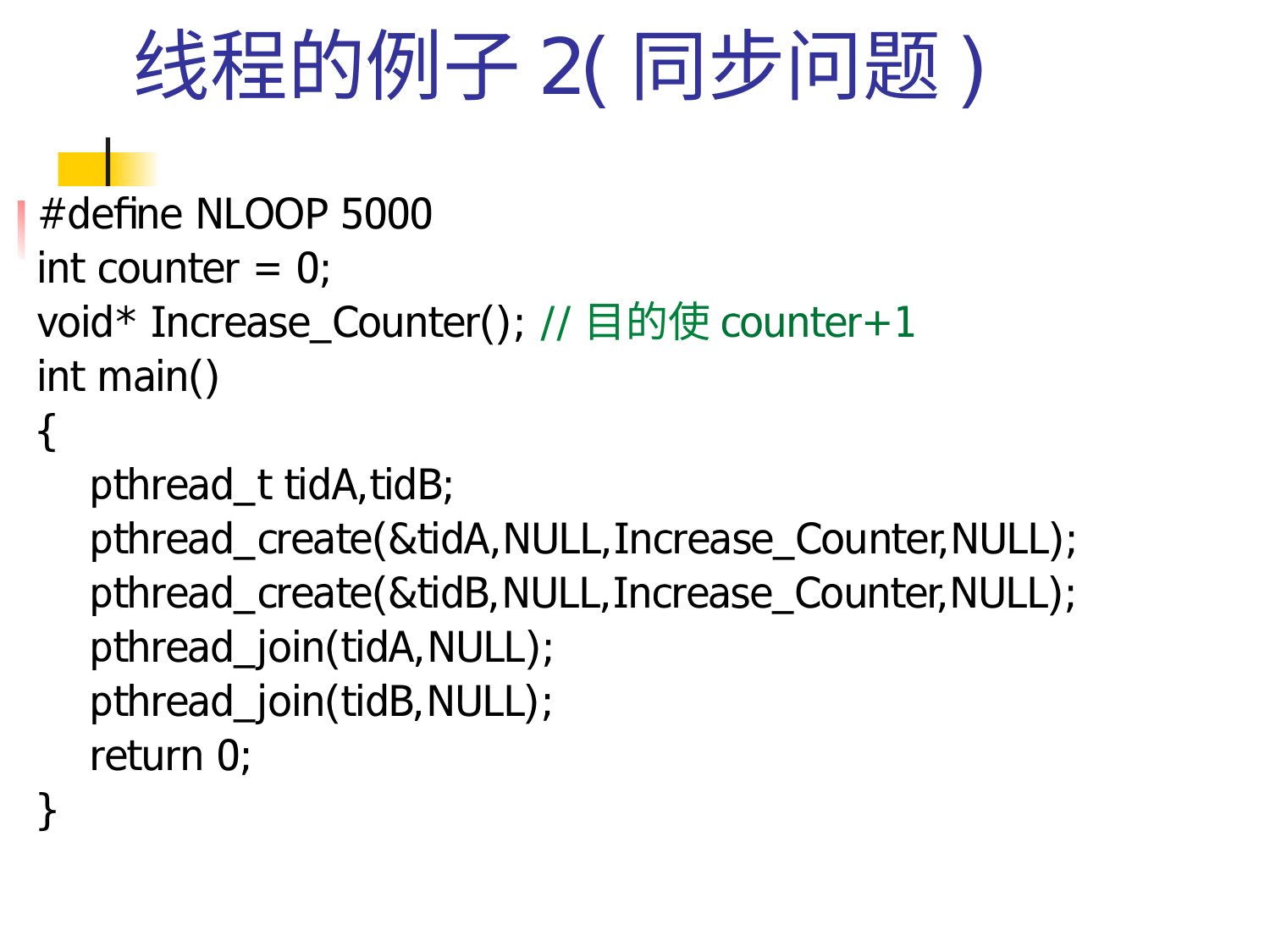

# 线程的例子2(同步问题)
#define NLOOP 5000
int counter = 0;
void* Increase_Counter(); //目的使counter+1
int main()
{
    pthread_t tidA,tidB;
    pthread_create(&tidA,NULL,Increase_Counter,NULL);
    pthread_create(&tidB,NULL,Increase_Counter,NULL);
    pthread_join(tidA,NULL);
    pthread_join(tidB,NULL);
    return 0;
}